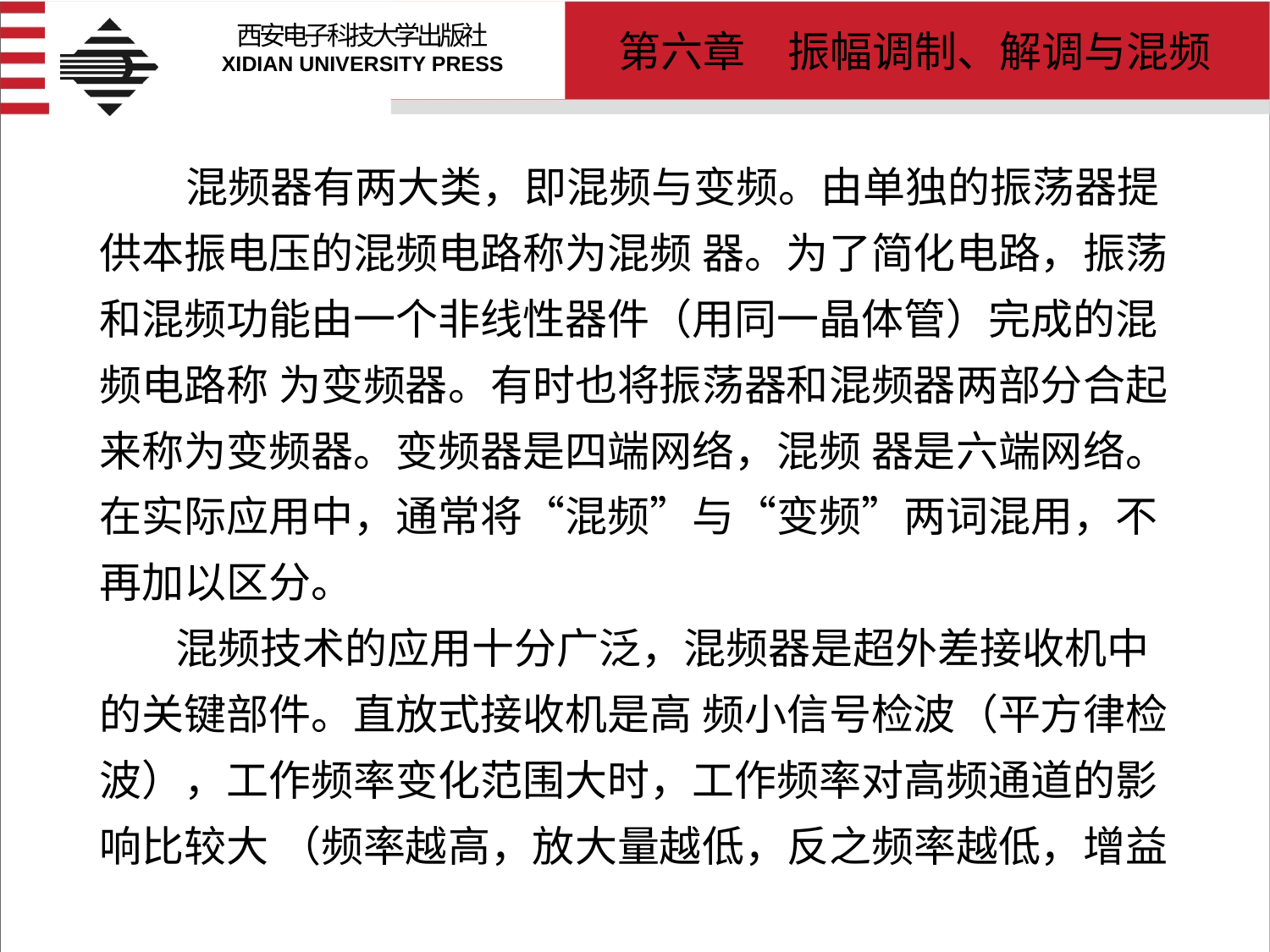

# 混频器有两大类，即混频与变频。由单独的振荡器提供本振电压的混频电路称为混频 器。为了简化电路，振荡和混频功能由一个非线性器件（用同一晶体管）完成的混频电路称 为变频器。有时也将振荡器和混频器两部分合起来称为变频器。变频器是四端网络，混频 器是六端网络。在实际应用中，通常将“混频”与“变频”两词混用，不再加以区分。 混频技术的应用十分广泛，混频器是超外差接收机中的关键部件。直放式接收机是高 频小信号检波（平方律检波），工作频率变化范围大时，工作频率对高频通道的影响比较大 （频率越高，放大量越低，反之频率越低，增益